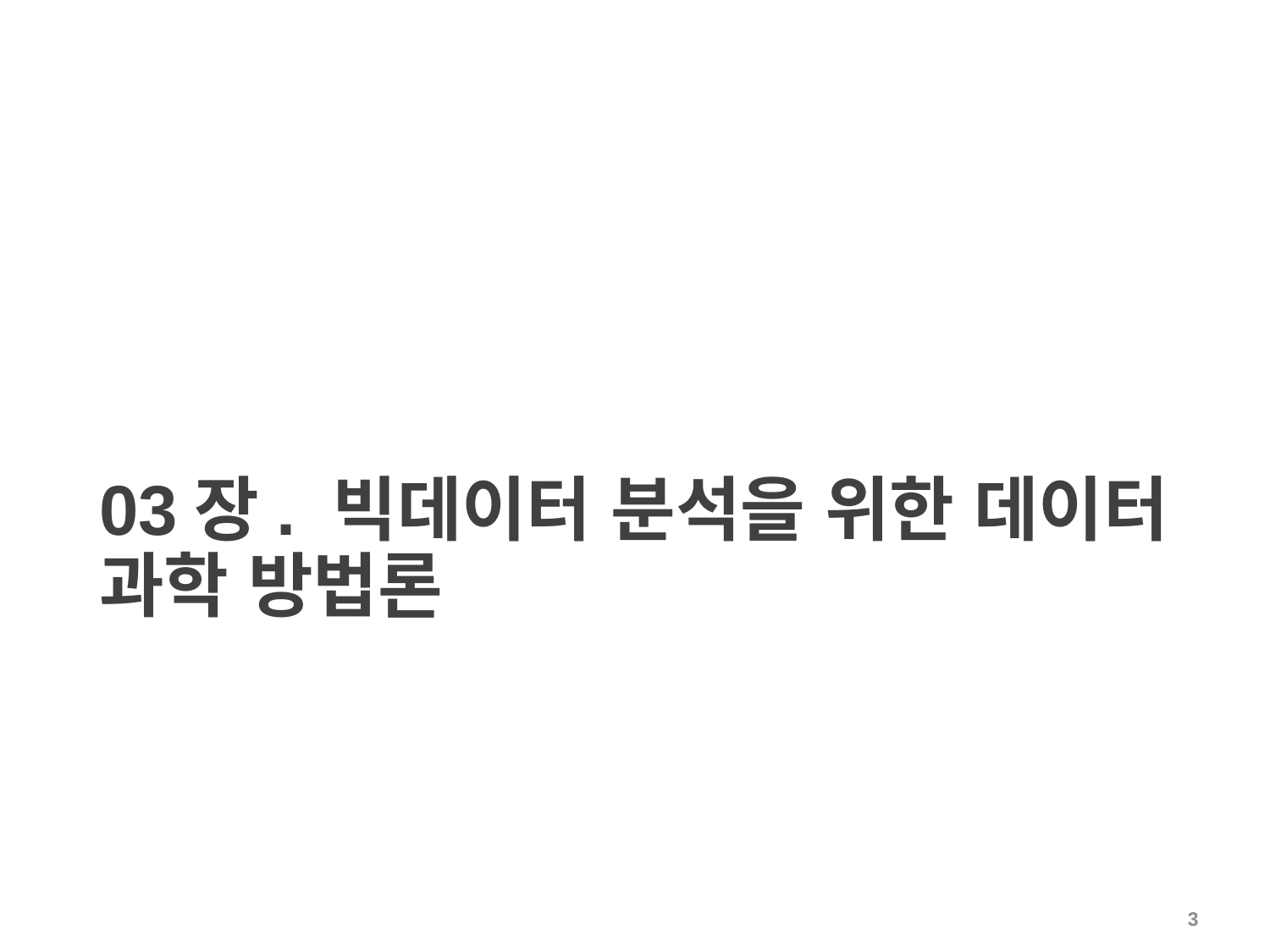

# 03장. 빅데이터 분석을 위한 데이터 과학 방법론

3